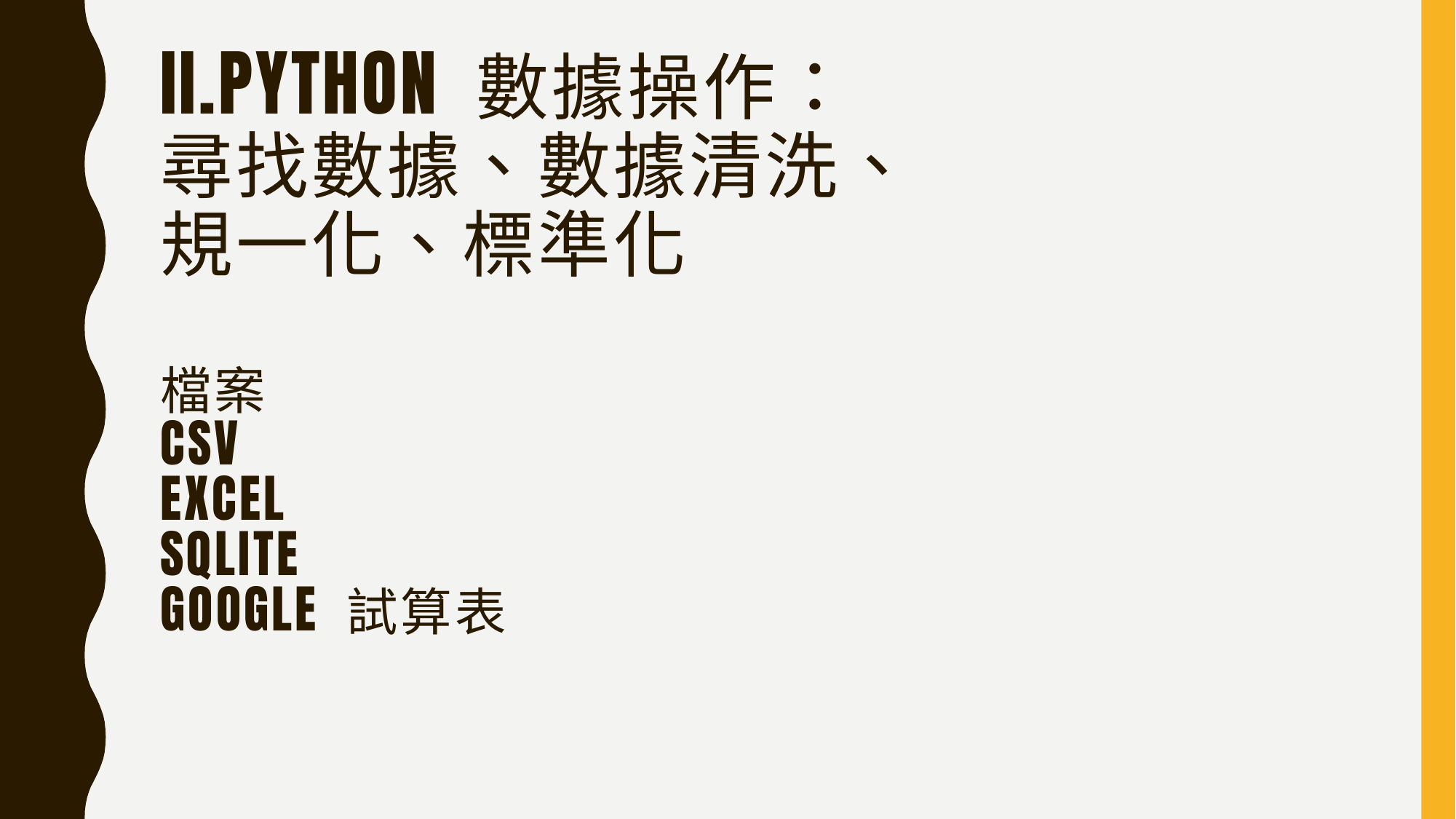

# II.Python 數據操作： 尋找數據、數據清洗、 規一化、標準化 檔案 CSV Excel SQLite Google 試算表